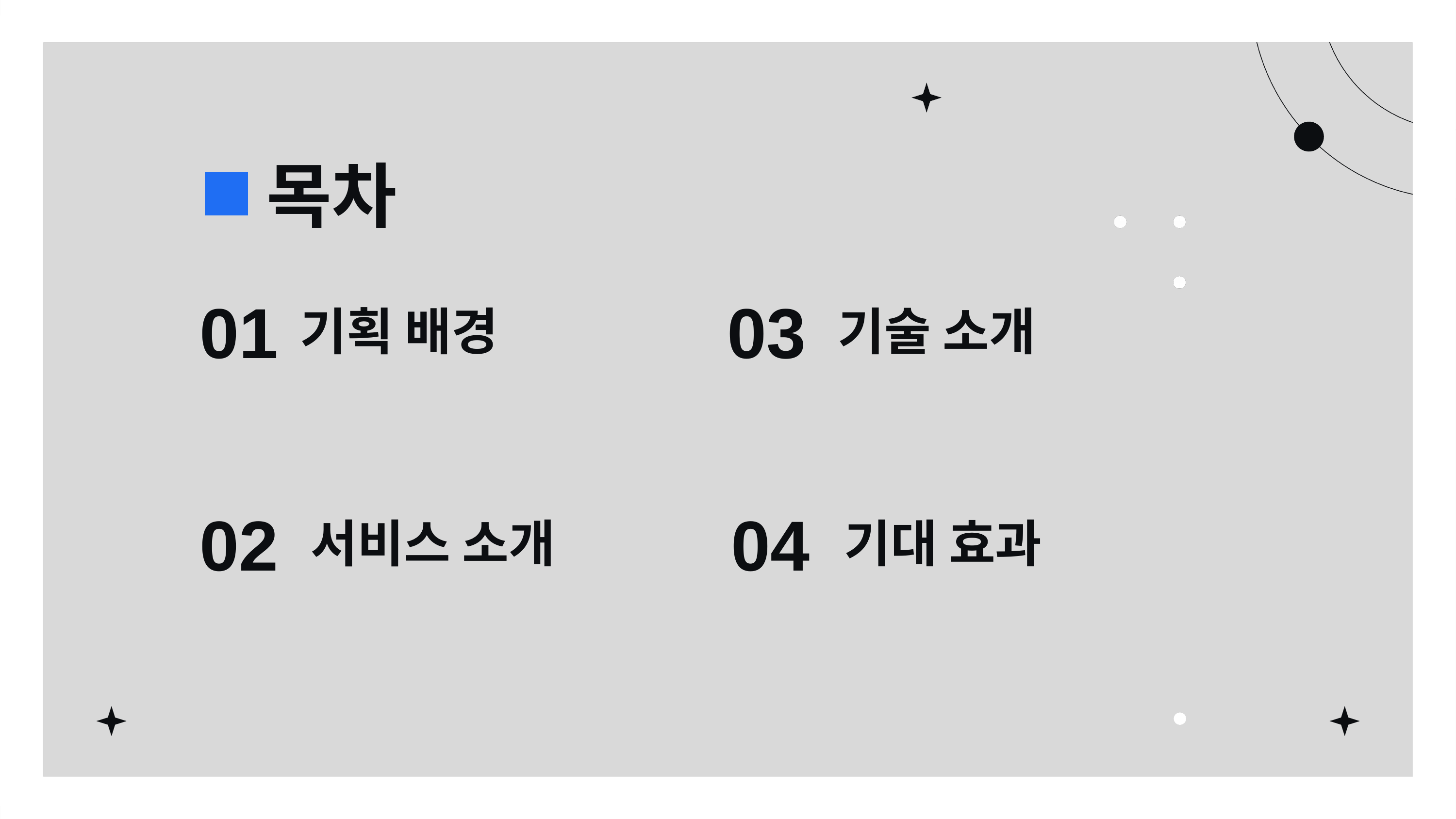

목차

01
기획 배경
03
기술 소개
02
서비스 소개
04
기대 효과